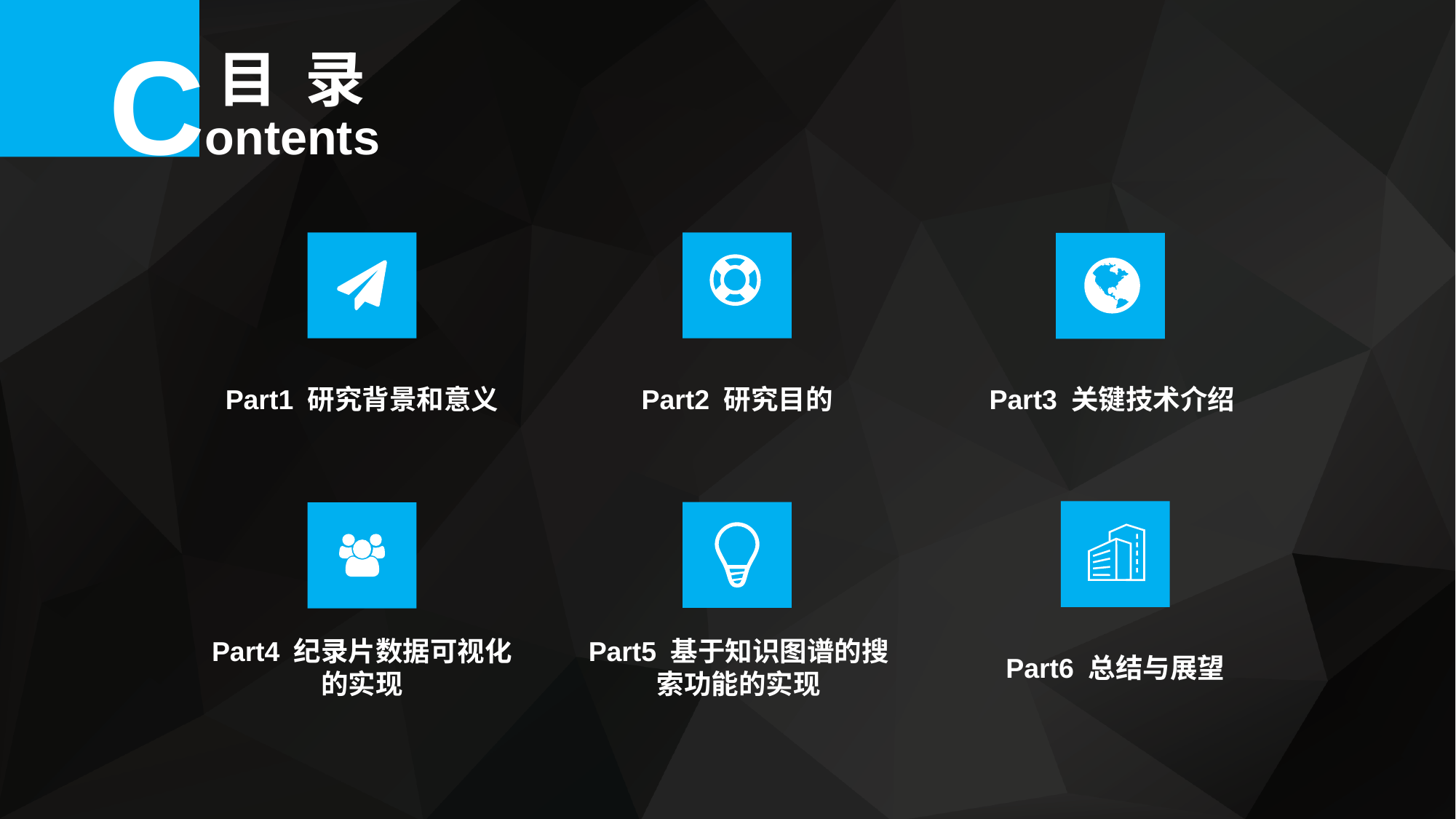

Contents
目  录

Part1 研究背景和意义

Part2 研究目的

Part3 关键技术介绍

Part6 总结与展望

Part5 基于知识图谱的搜索功能的实现

Part4 纪录片数据可视化的实现